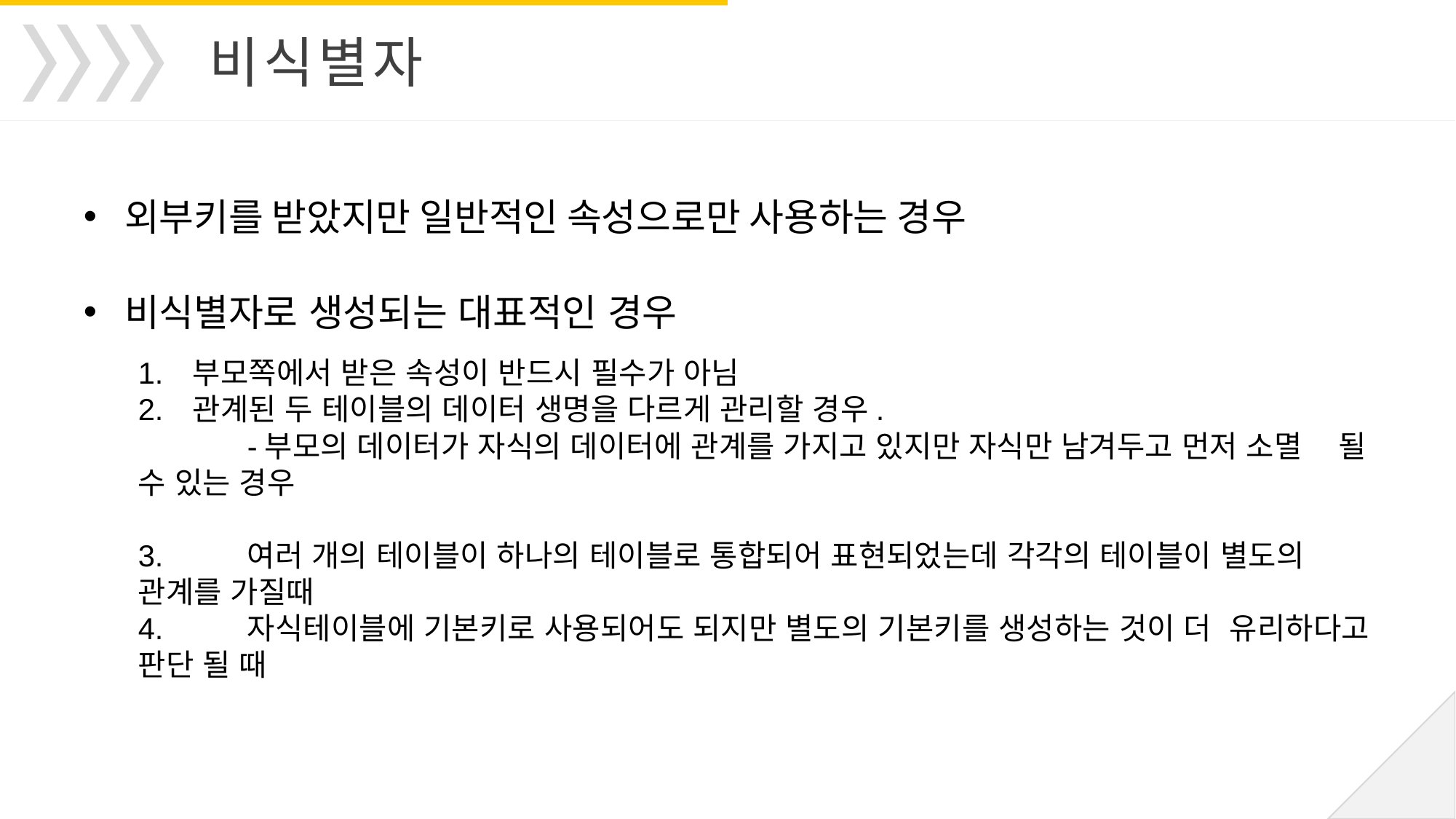

비식별자

외부키를 받았지만 일반적인 속성으로만 사용하는 경우

비식별자로 생성되는 대표적인 경우

부모쪽에서 받은 속성이 반드시 필수가 아님
관계된 두 테이블의 데이터 생명을 다르게 관리할 경우.
	-부모의 데이터가 자식의 데이터에 관계를 가지고 있지만 자식만 남겨두고 먼저 소멸 	될 수 있는 경우

3.	여러 개의 테이블이 하나의 테이블로 통합되어 표현되었는데 각각의 테이블이 별도의 	관계를 가질때
4.	자식테이블에 기본키로 사용되어도 되지만 별도의 기본키를 생성하는 것이 더 	유리하다고 판단 될 때